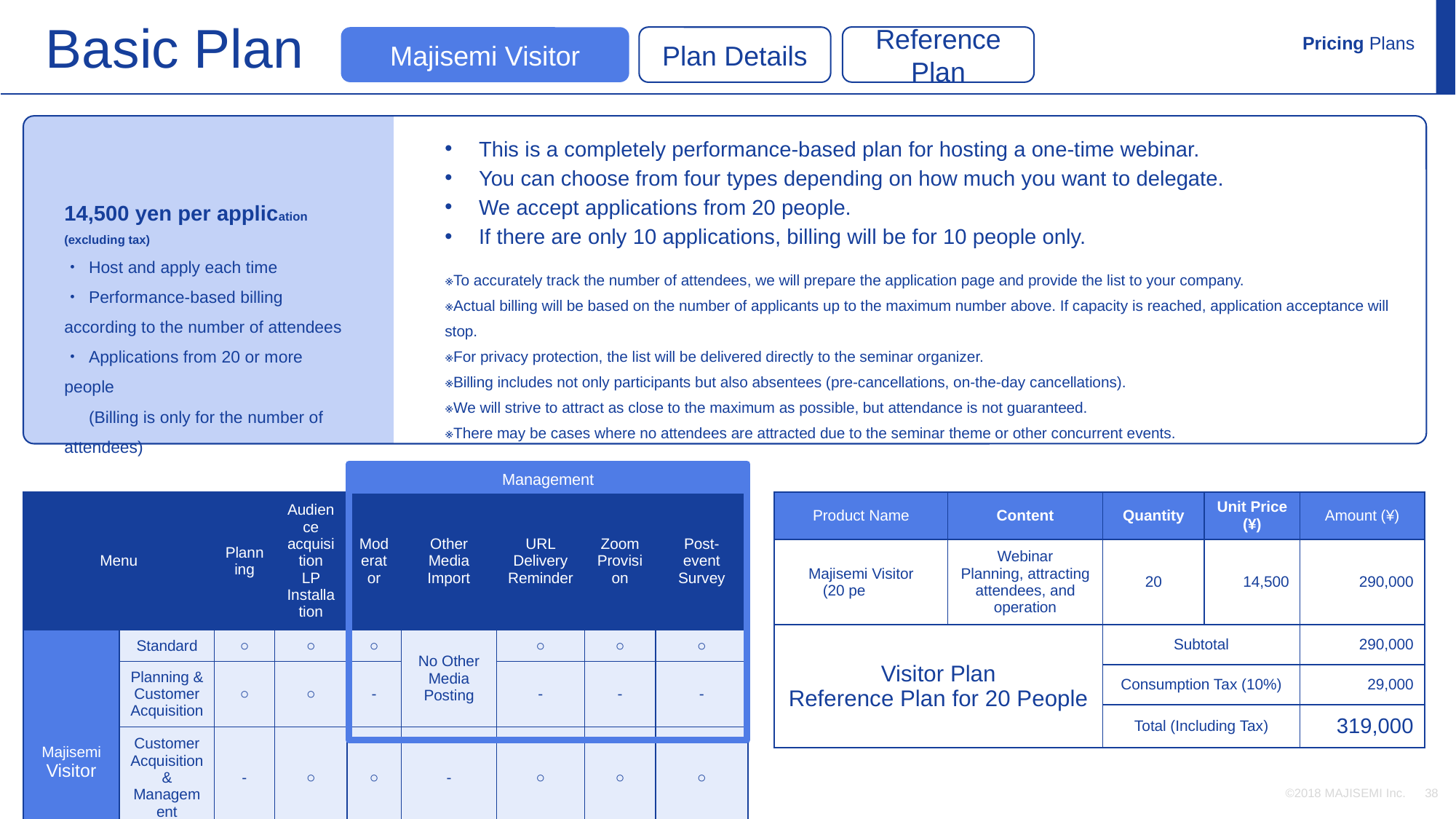

Basic Plan
Pricing Plans
Reference Plan
Majisemi Visitor
Plan Details

This is a completely performance-based plan for hosting a one-time webinar.
You can choose from four types depending on how much you want to delegate.
We accept applications from 20 people.
If there are only 10 applications, billing will be for 10 people only.
14,500 yen per application (excluding tax)
・ Host and apply each time
・ Performance-based billing according to the number of attendees
・ Applications from 20 or more people
　 (Billing is only for the number of attendees)
※To accurately track the number of attendees, we will prepare the application page and provide the list to your company.
※Actual billing will be based on the number of applicants up to the maximum number above. If capacity is reached, application acceptance will stop.
※For privacy protection, the list will be delivered directly to the seminar organizer.
※Billing includes not only participants but also absentees (pre-cancellations, on-the-day cancellations).
※We will strive to attract as close to the maximum as possible, but attendance is not guaranteed.
※There may be cases where no attendees are attracted due to the seminar theme or other concurrent events.
Management
Management
| Product Name | Content | Quantity | Unit Price (¥) | Amount (¥) |
| --- | --- | --- | --- | --- |
| Majisemi Visitor (20 people) | Webinar Planning, attracting attendees, and operation | 20 | 14,500 | 290,000 |
| Visitor Plan Reference Plan for 20 People |  | Subtotal |  | 290,000 |
|  |  | Consumption Tax (10%) |  | 29,000 |
|  |  | Total (Including Tax) |  | 319,000 |
| Menu |  | Planning | Audience acquisition LP Installation | Moderator | Other Media Import | URL Delivery Reminder | Zoom Provision | Post-event Survey |
| --- | --- | --- | --- | --- | --- | --- | --- | --- |
| Majisemi Visitor | Standard | ○ | ○ | ○ | No Other Media Posting | ○ | ○ | ○ |
|  | Planning & Customer Acquisition | ○ | ○ | - |  | - | - | - |
|  | Customer Acquisition & Management | - | ○ | ○ | - | ○ | ○ | ○ |
|  | Customer Acquisition Only | - | ○ | - | - | - | - | - |
©2018 MAJISEMI Inc.
38